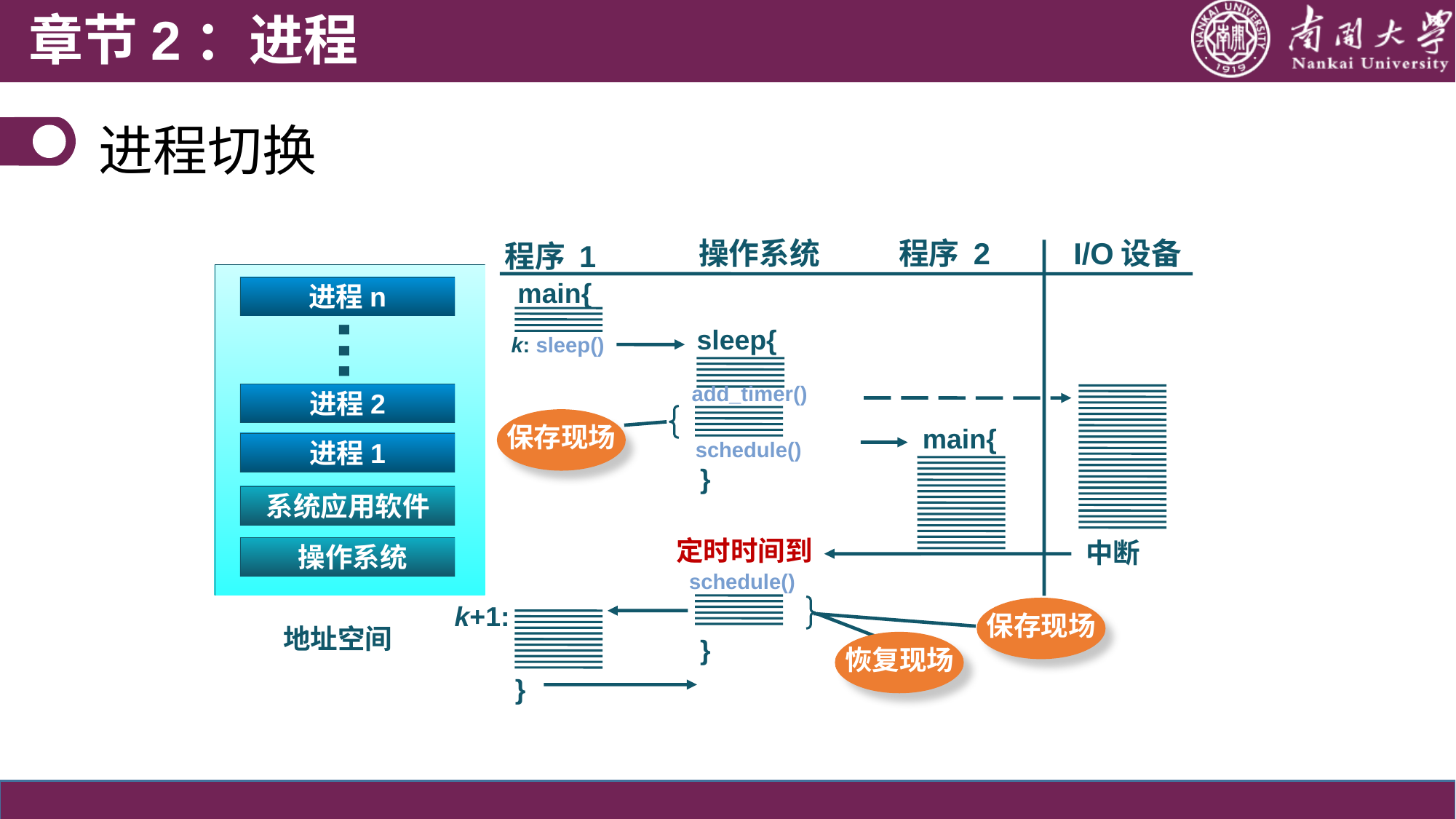

章节2：进程
进程切换

操作系统
程序 2
程序 1
I/O设备

进程n

...
...
进程2

进程1

系统应用软件

操作系统

地址空间
main{

k: sleep()

sleep{

add_timer()

保存现场

schedule()

}
main{

定时时间到
中断

schedule()

保存现场

}
恢复现场
k+1:

}